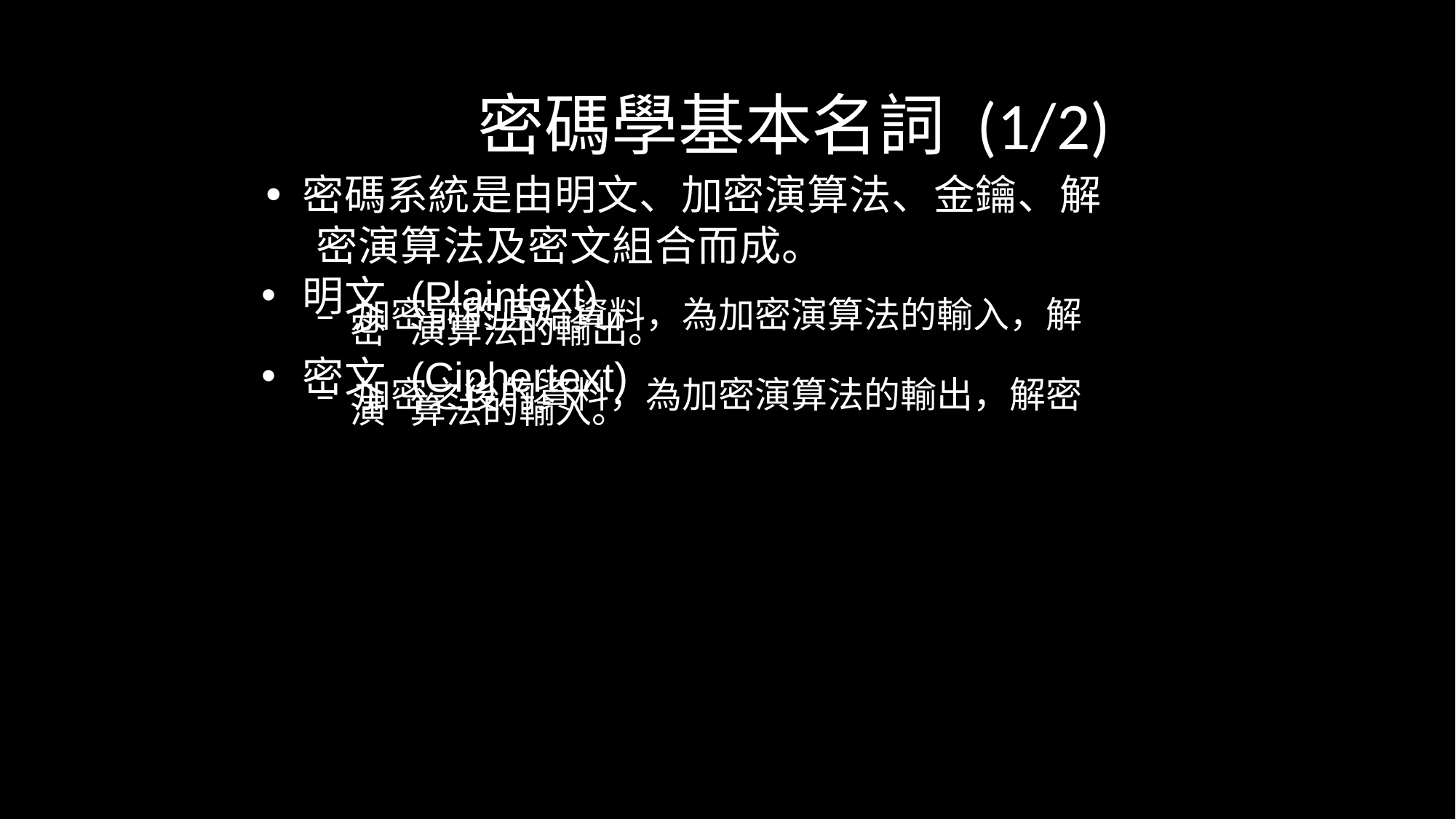

密碼學基本名詞 (1/2)
•	密碼系統是由明文、加密演算法、金鑰、解  密演算法及密文組合而成。
明文 (Plaintext)
– 加密前的原始資料，為加密演算法的輸入，解密  演算法的輸出。
密文 (Ciphertext)
– 加密之後的資料，為加密演算法的輸出，解密演  算法的輸入。